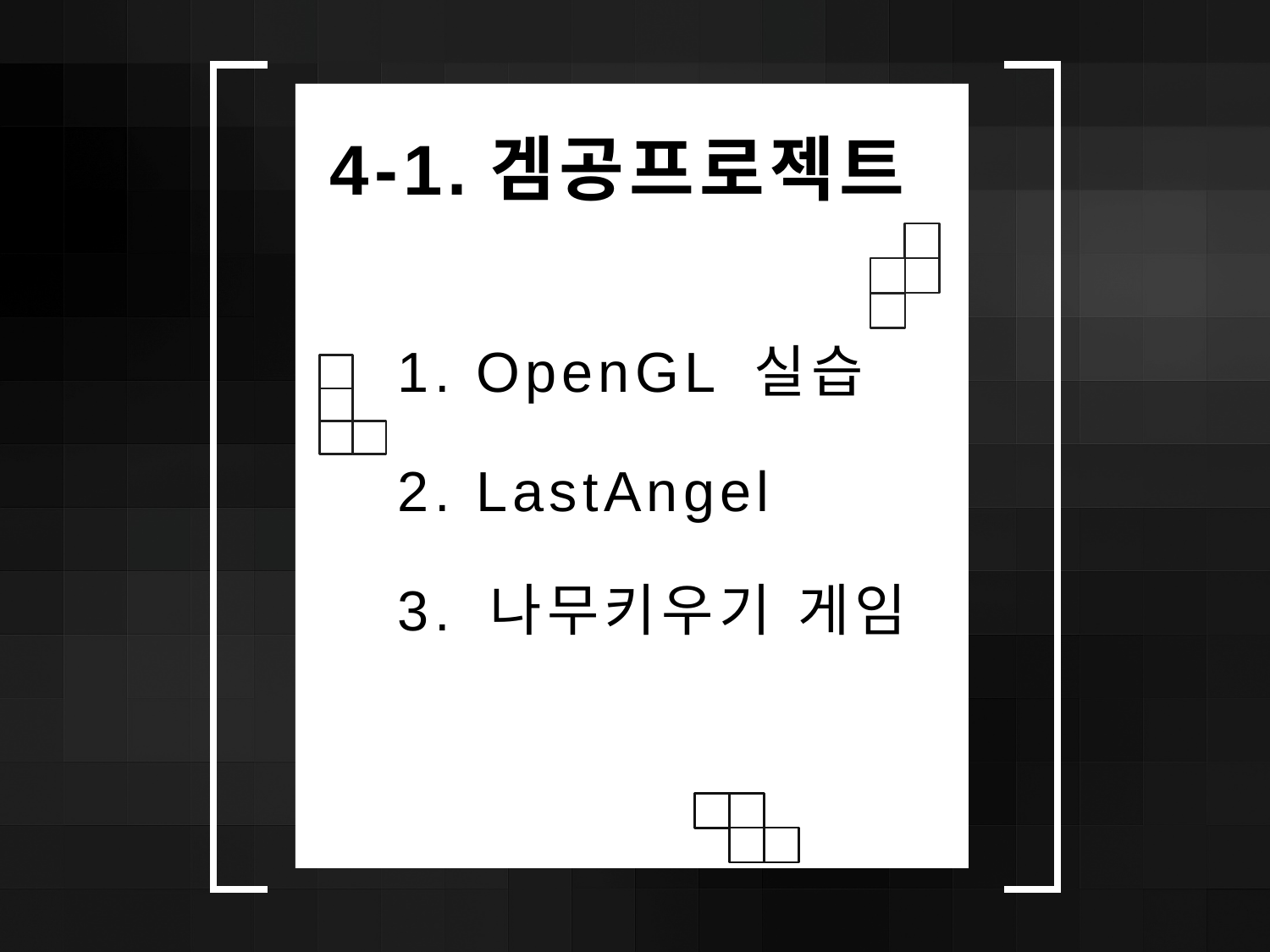

4-1.겜공프로젝트
1. OpenGL 실습
2. LastAngel
3. 나무키우기 게임